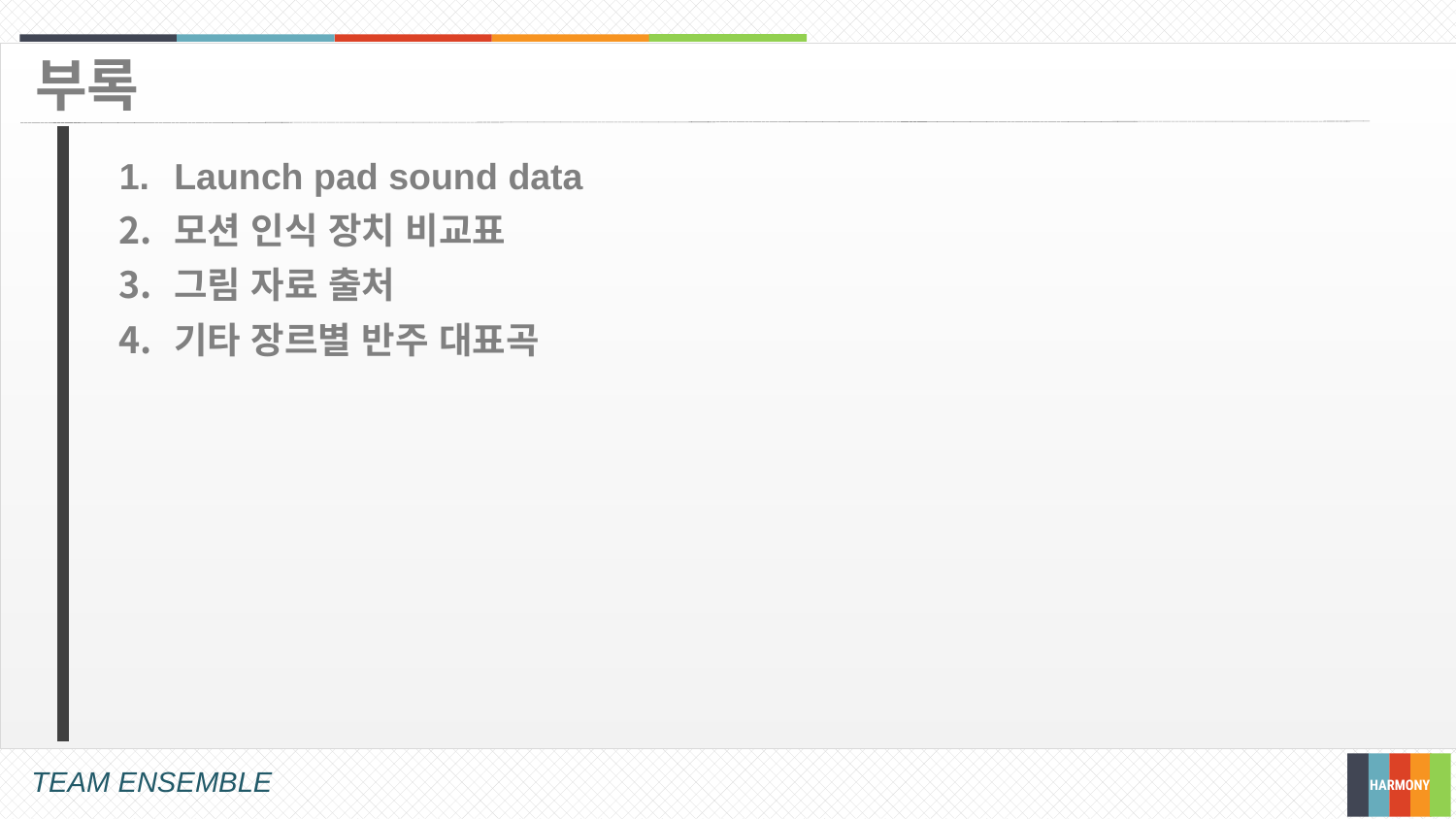

부록

Launch pad sound data
모션 인식 장치 비교표
그림 자료 출처
기타 장르별 반주 대표곡